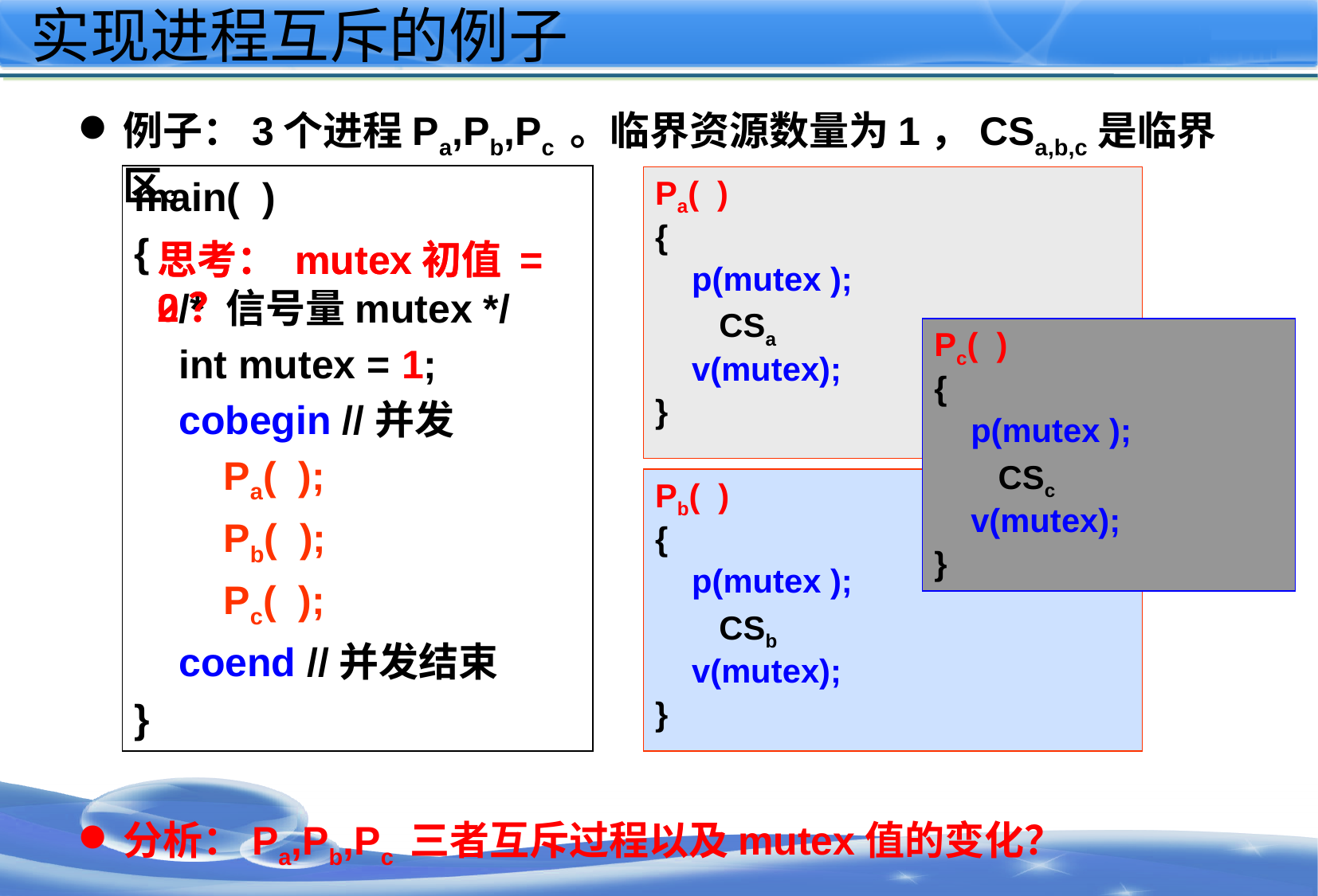

# 实现进程互斥的例子
例子：3个进程Pa,Pb,Pc 。临界资源数量为1，CSa,b,c是临界区。

分析：Pa,Pb,Pc 三者互斥过程以及mutex值的变化？
main(  )
{
    /* 信号量mutex */
    int mutex = 1;
    cobegin //并发
        Pa(  );
        Pb(  );
        Pc(  );
    coend //并发结束
}
Pa(  )
{
    p(mutex );
       CSa
    v(mutex);
}
思考： mutex初值 = 0？
思考： mutex初值 = 2？
Pc(  )
{
    p(mutex );
       CSc
    v(mutex);
}
Pb(  )
{
    p(mutex );
       CSb
    v(mutex);
}